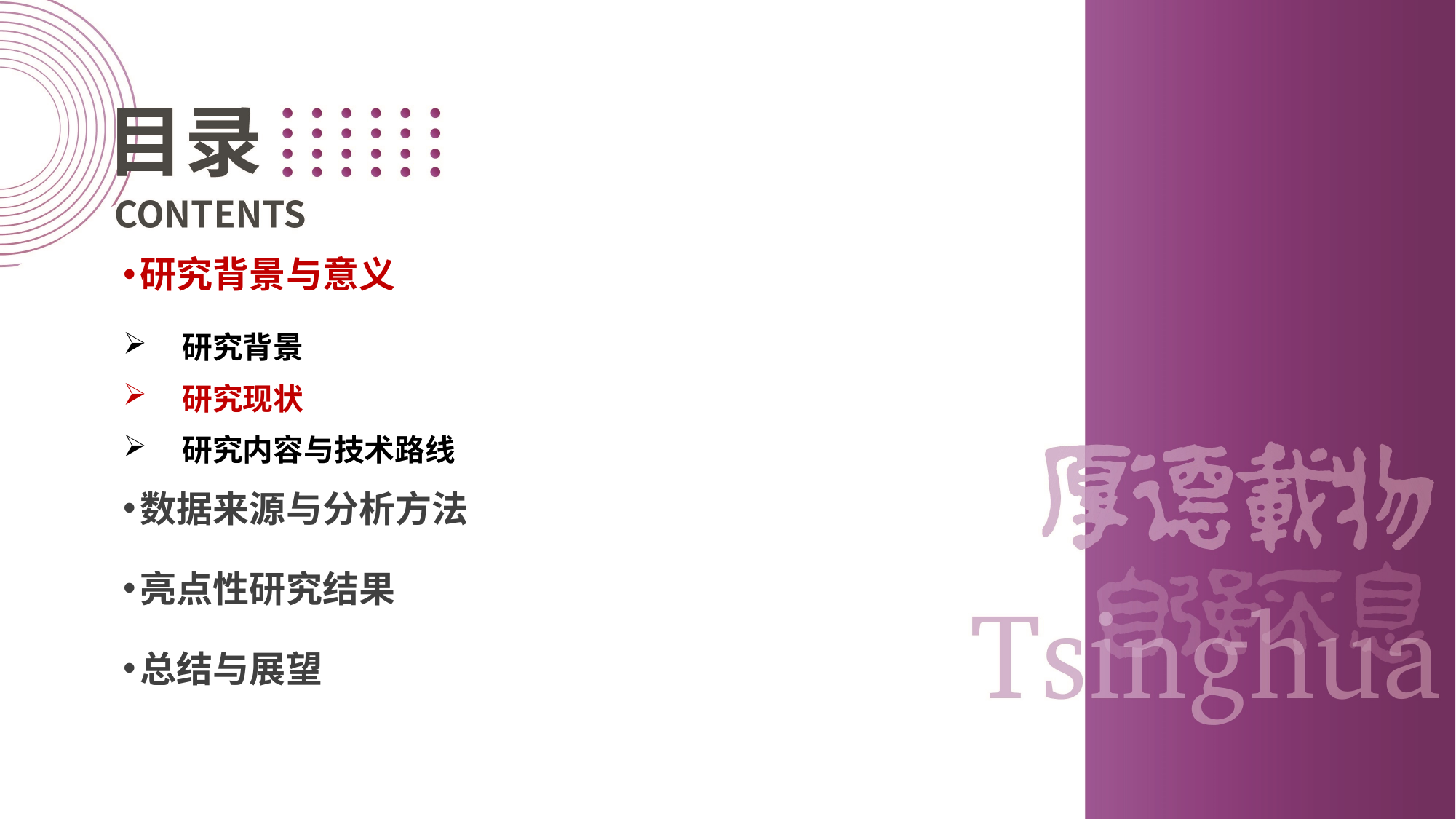

研究背景与意义
    研究背景
    研究现状
    研究内容与技术路线
数据来源与分析方法
亮点性研究结果
总结与展望
6